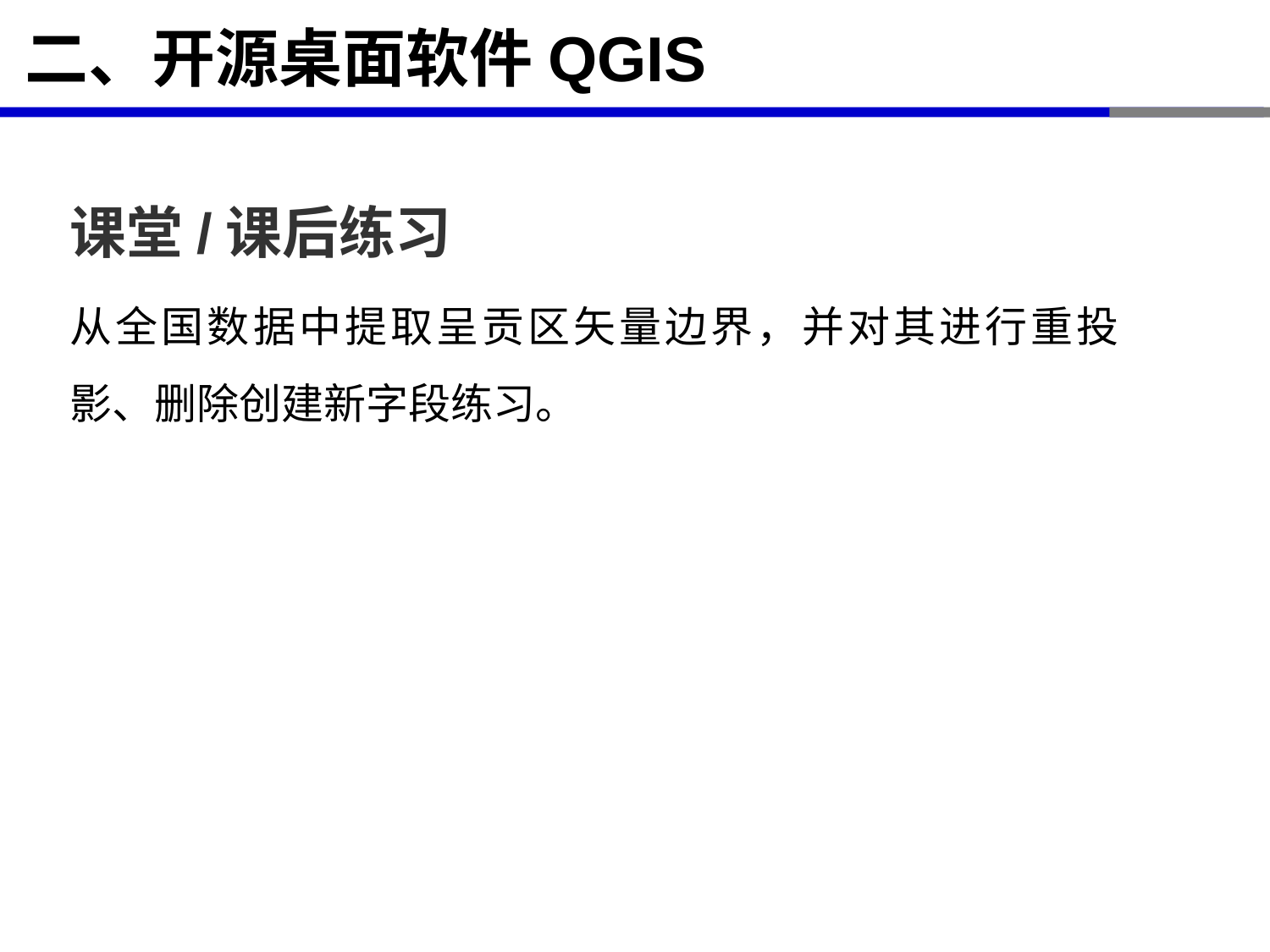

# 二、开源桌面软件QGIS
课堂/课后练习
从全国数据中提取呈贡区矢量边界，并对其进行重投影、删除创建新字段练习。